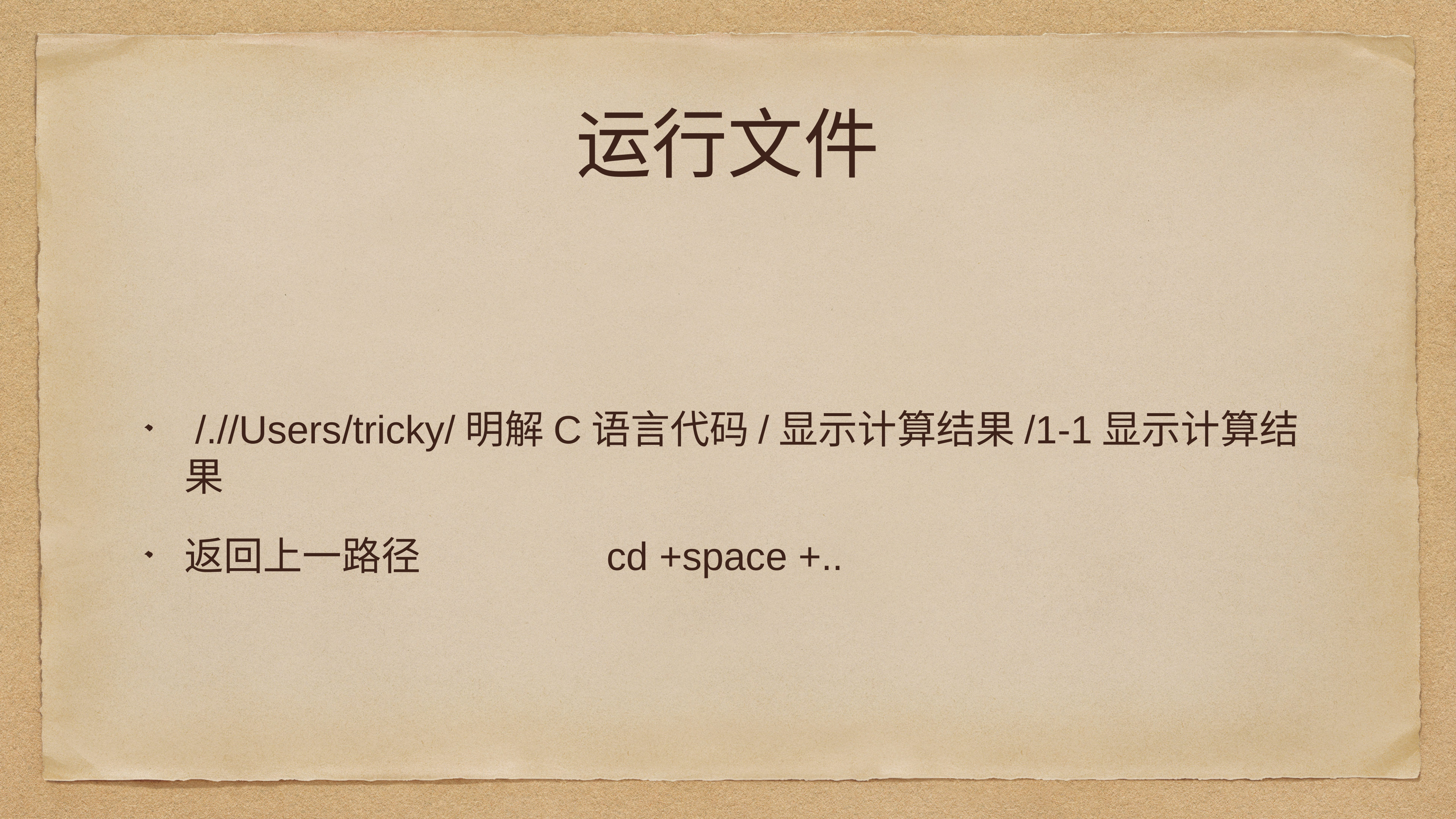

# 运行文件
 /.//Users/tricky/明解C语言代码/显示计算结果/1-1显示计算结果
返回上一路径                    cd +space +..